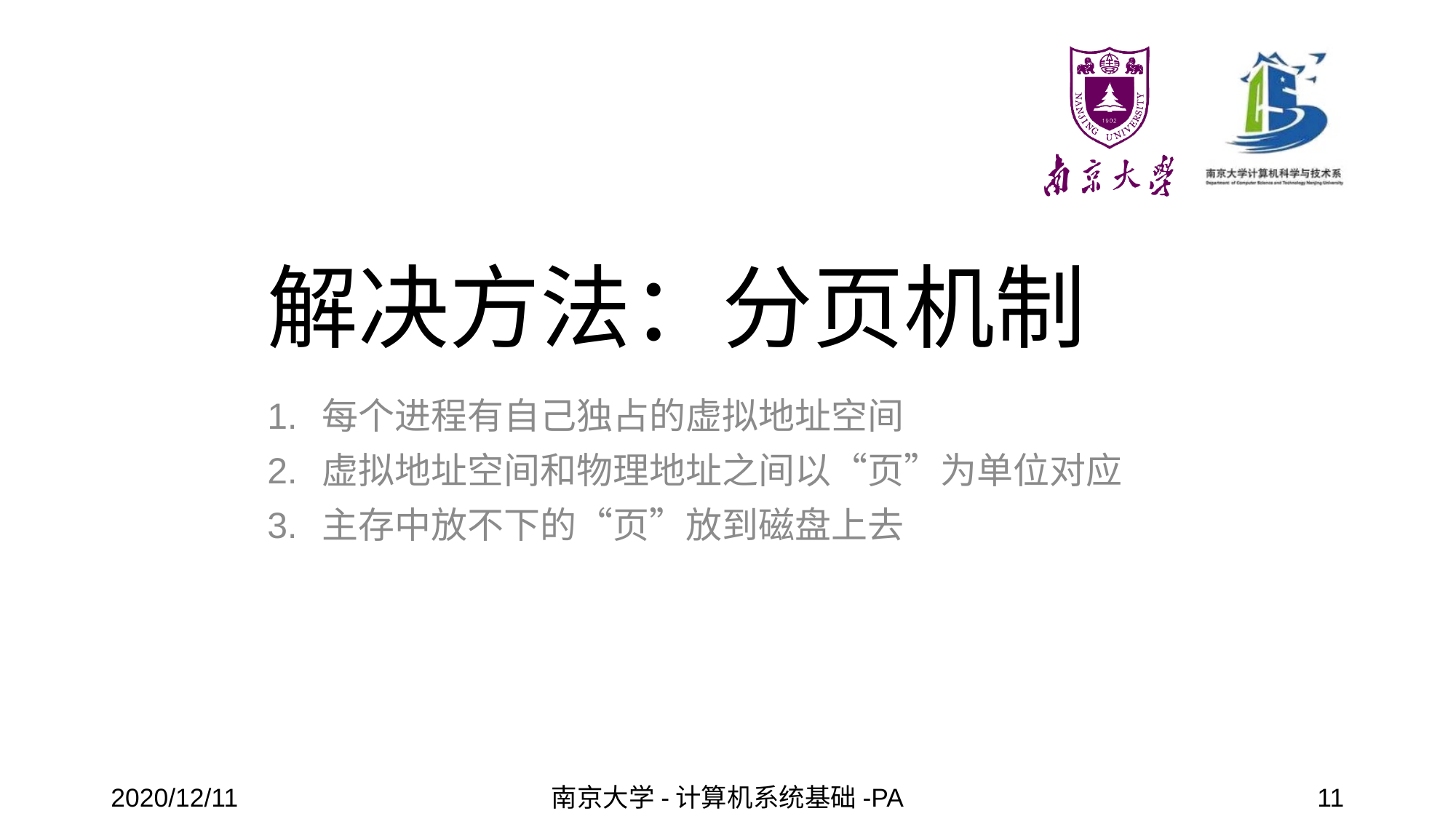

# 解决方法：分页机制
每个进程有自己独占的虚拟地址空间
虚拟地址空间和物理地址之间以“页”为单位对应
主存中放不下的“页”放到磁盘上去
2020/12/11
南京大学-计算机系统基础-PA
11